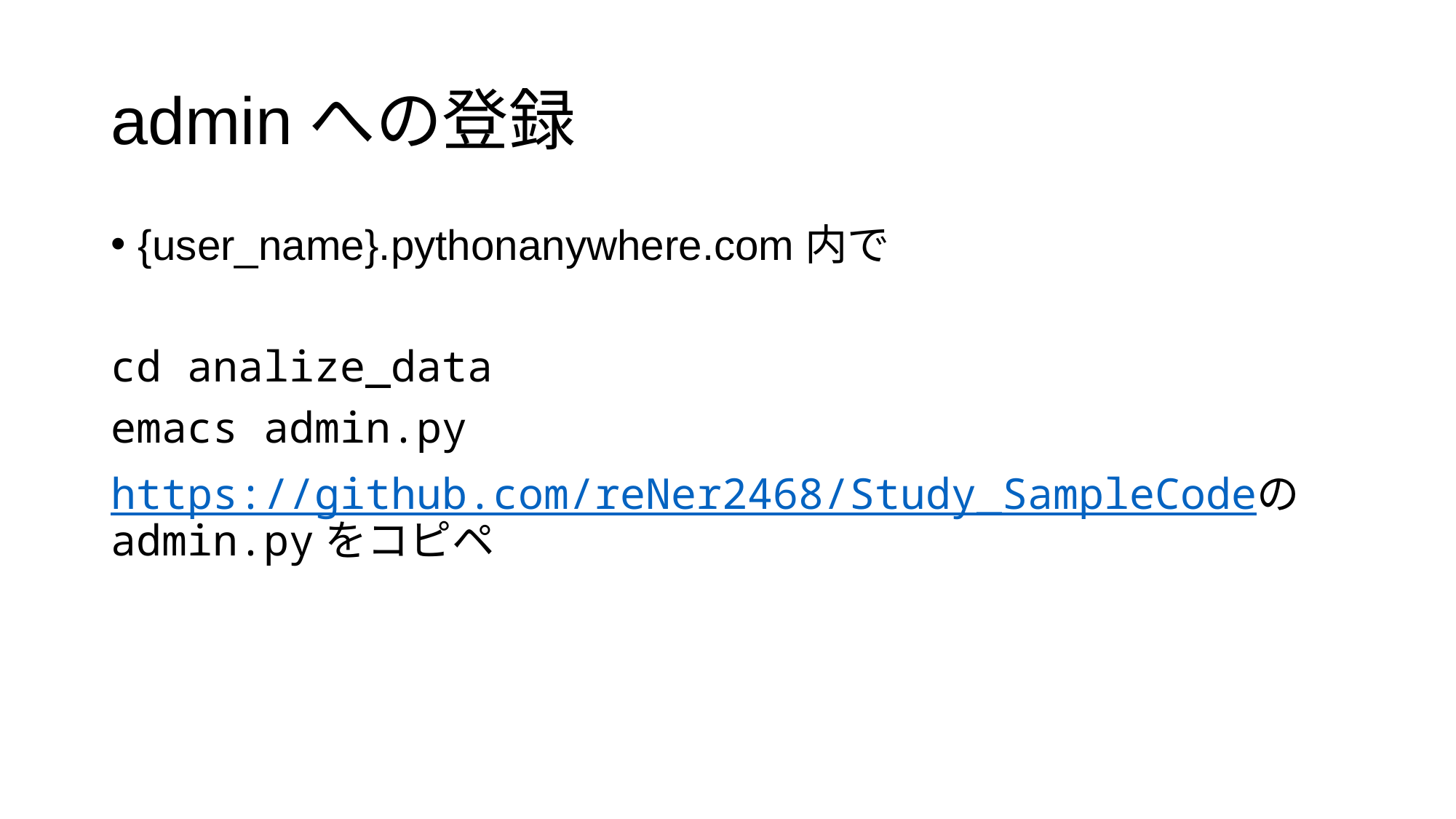

# adminへの登録
{user_name}.pythonanywhere.com内で

cd analize_data
emacs admin.py
https://github.com/reNer2468/Study_SampleCodeのadmin.pyをコピペ